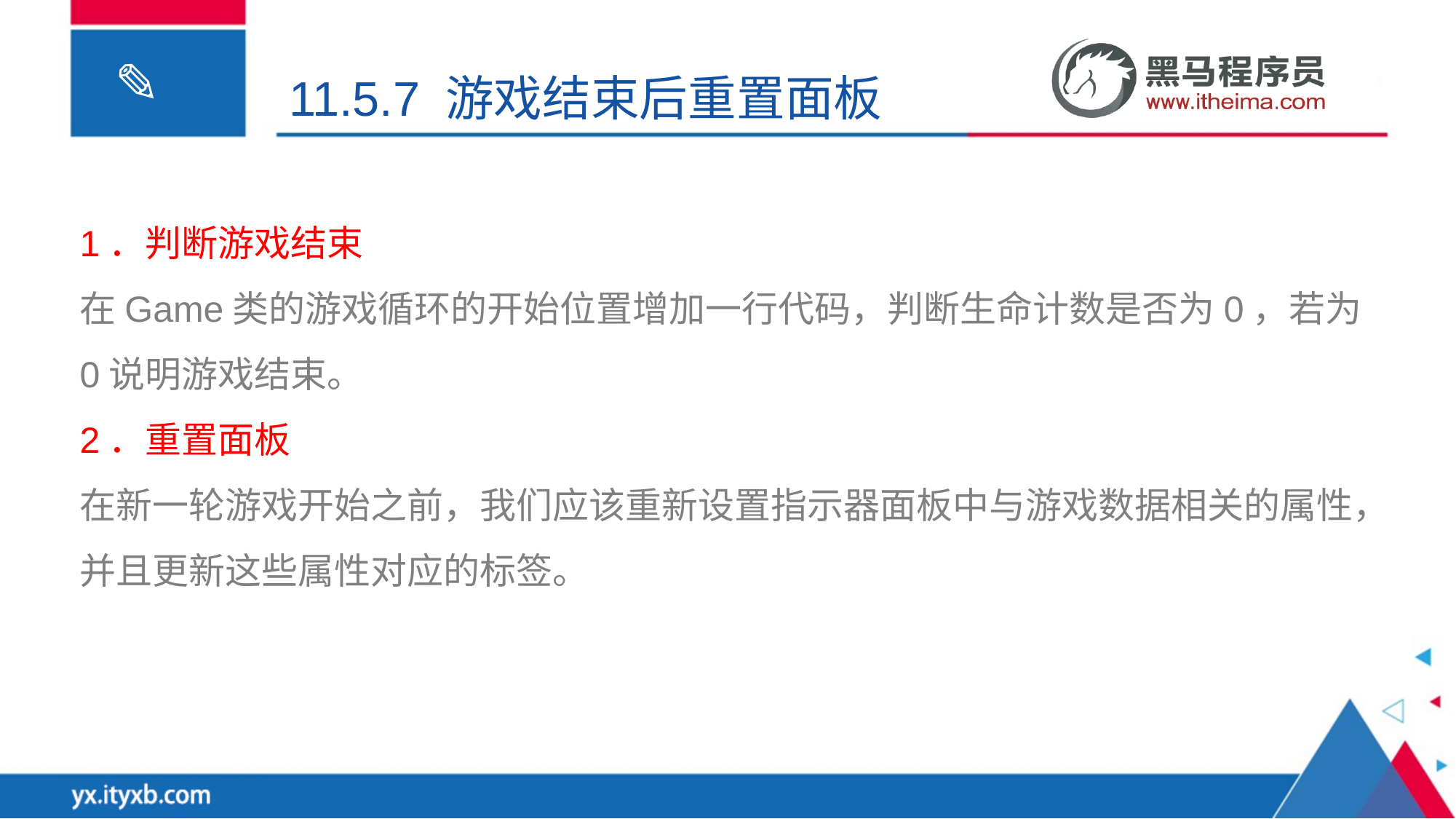

11.5.7 游戏结束后重置面板
1．判断游戏结束
在Game类的游戏循环的开始位置增加一行代码，判断生命计数是否为0，若为0说明游戏结束。
2．重置面板
在新一轮游戏开始之前，我们应该重新设置指示器面板中与游戏数据相关的属性，并且更新这些属性对应的标签。